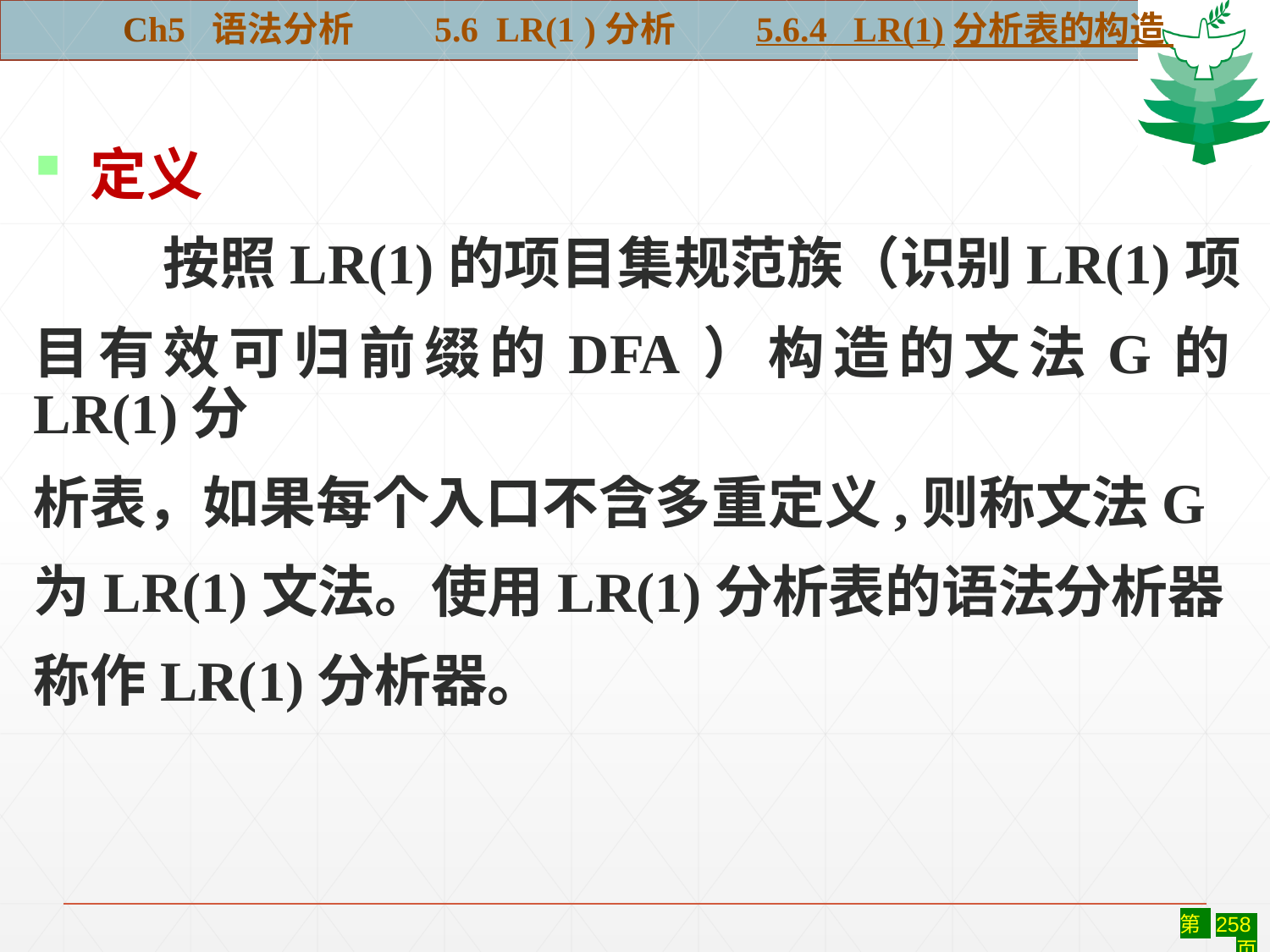

Ch5  语法分析         5.6  LR(1 )分析         5.6.4   LR(1)分析表的构造
#
 定义
         按照LR(1)的项目集规范族（识别LR(1)项
目有效可归前缀的DFA）构造的文法G的LR(1)分
析表，如果每个入口不含多重定义,则称文法G
为LR(1)文法。使用LR(1)分析表的语法分析器
称作LR(1)分析器。